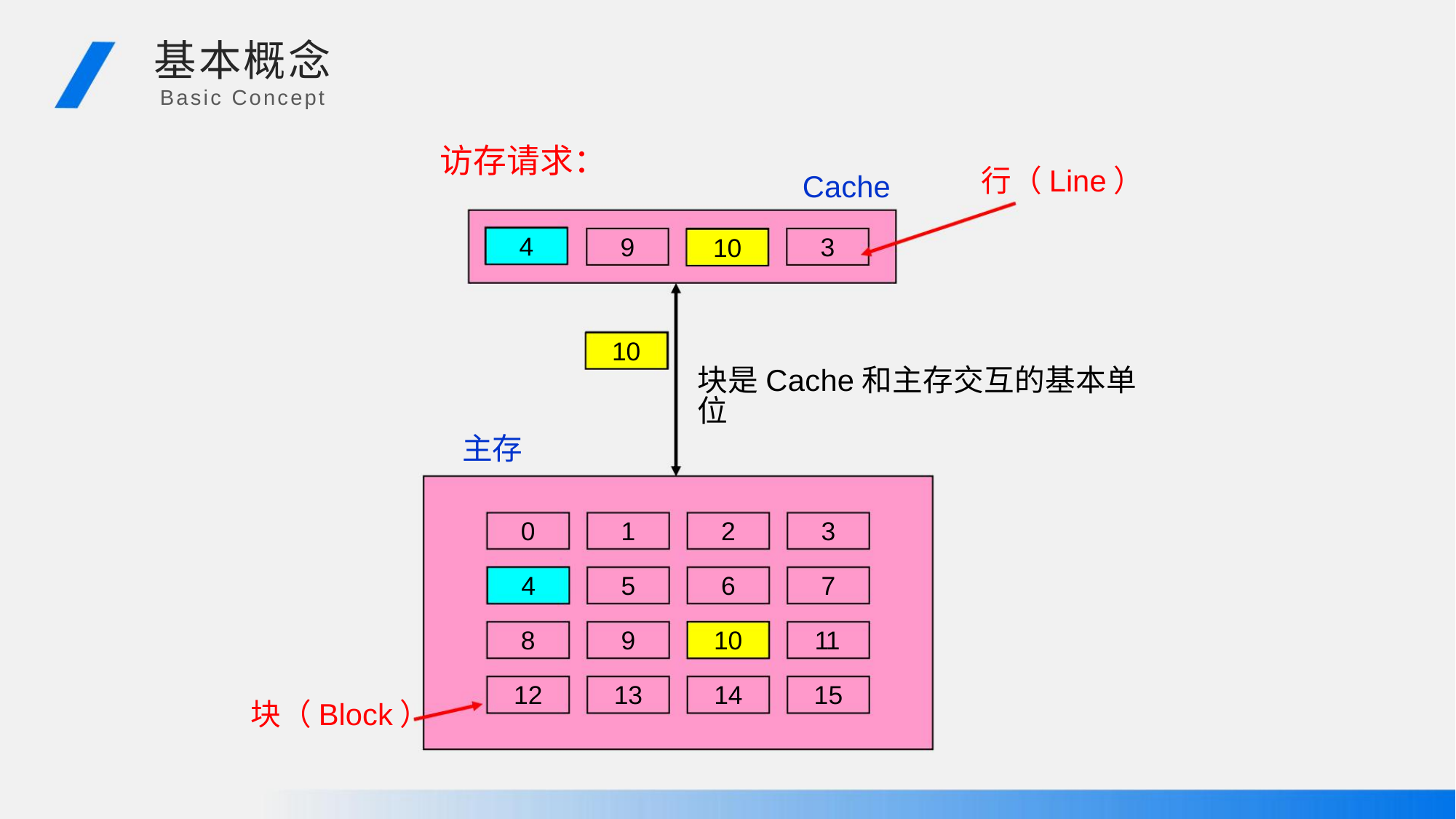

基本概念
Basic Concept
访存请求：
行（Line）
Cache
4
9
3
10
10
块是Cache和主存交互的基本单位
主存
0
4
1
5
2
6
3
7
8
9
10
14
11
15
12
13
块（Block）